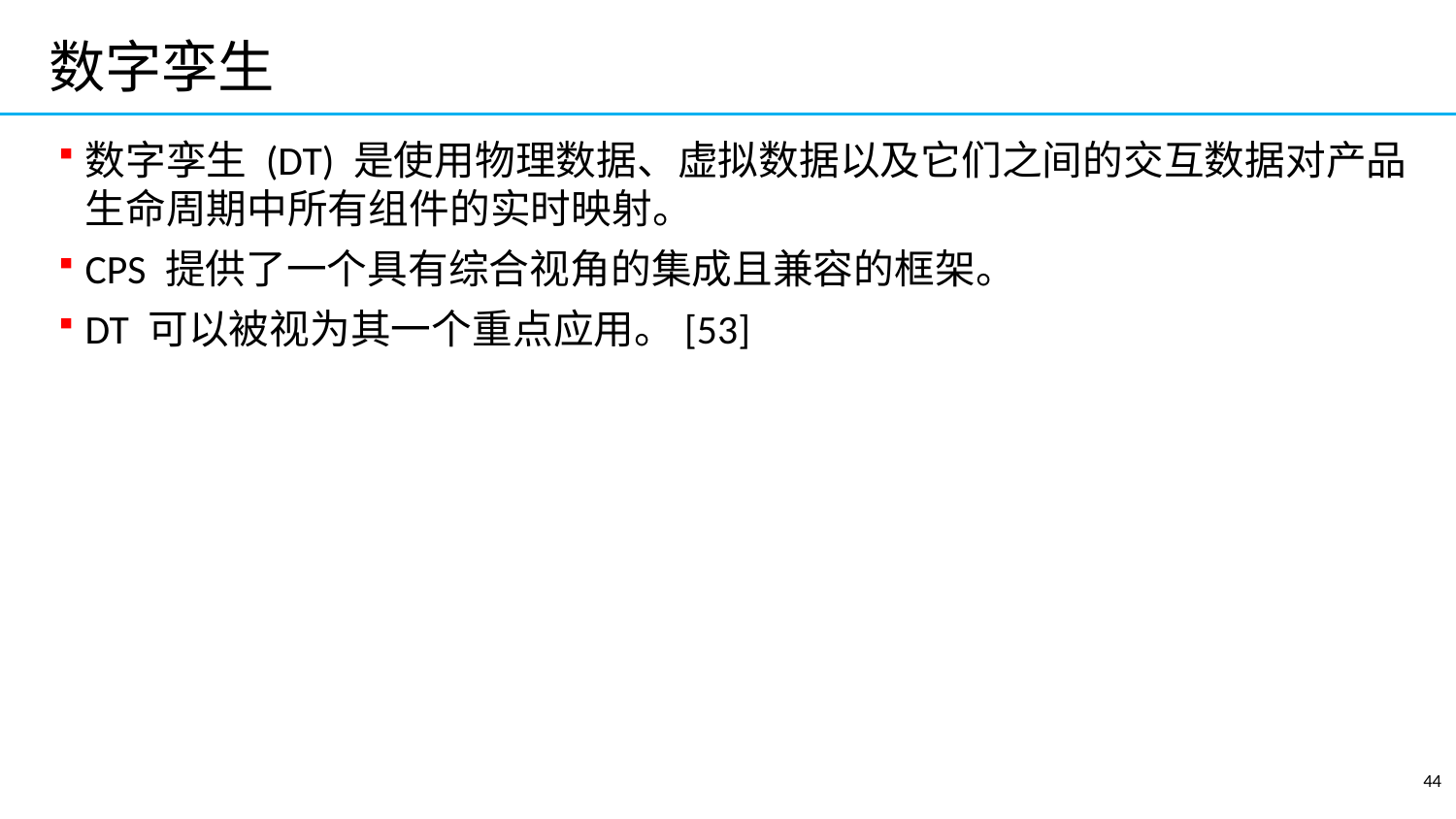

# 数字孪生

数字孪生 (DT) 是使用物理数据、虚拟数据以及它们之间的交互数据对产品生命周期中所有组件的实时映射。
CPS 提供了一个具有综合视角的集成且兼容的框架。
DT 可以被视为其一个重点应用。[53]
44